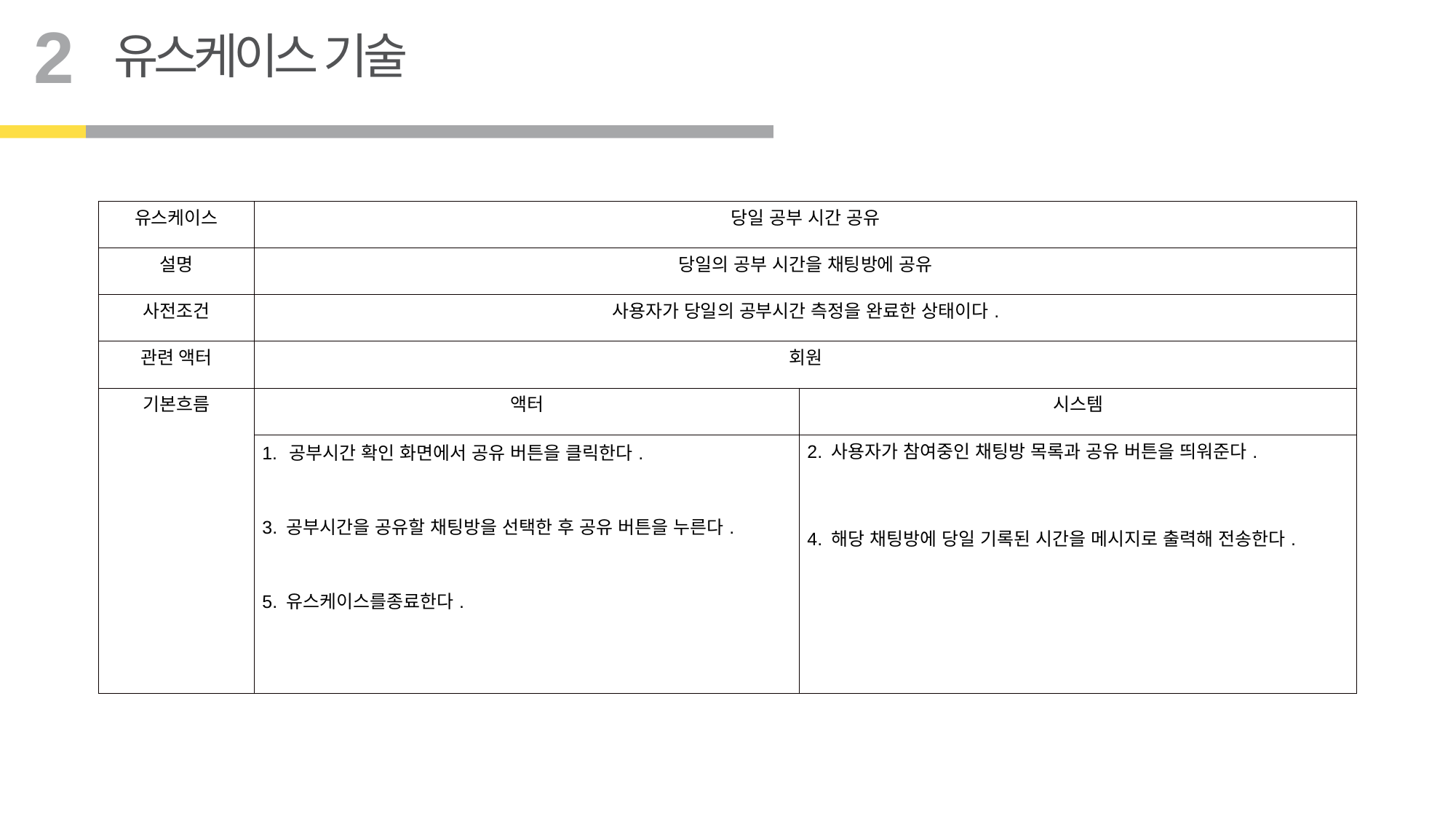

2
유스케이스 기술

| 유스케이스 | 당일 공부 시간 공유 |  |
| --- | --- | --- |
| 설명 | 당일의 공부 시간을 채팅방에 공유 |  |
| 사전조건 | 사용자가 당일의 공부시간 측정을 완료한 상태이다. |  |
| 관련 액터 | 회원 |  |
| 기본흐름 | 액터 | 시스템 |
|  | 공부시간 확인 화면에서 공유 버튼을 클릭한다. 3. 공부시간을 공유할 채팅방을 선택한 후 공유 버튼을 누른다. 5. 유스케이스를종료한다. | 2. 사용자가 참여중인 채팅방 목록과 공유 버튼을 띄워준다. 4. 해당 채팅방에 당일 기록된 시간을 메시지로 출력해 전송한다. |